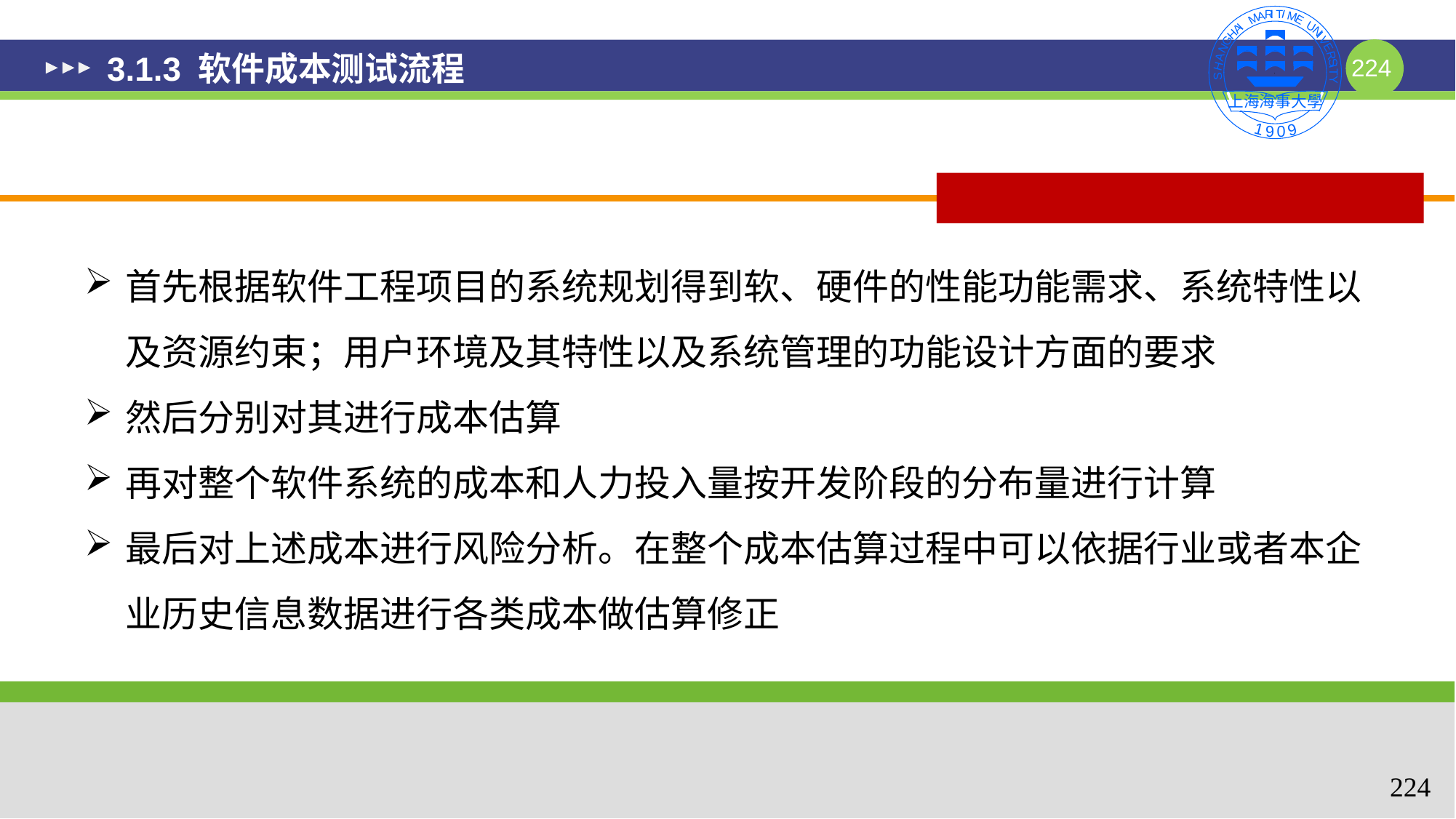

# 3.1.3 软件成本测试流程

首先根据软件工程项目的系统规划得到软、硬件的性能功能需求、系统特性以及资源约束；用户环境及其特性以及系统管理的功能设计方面的要求
然后分别对其进行成本估算
再对整个软件系统的成本和人力投入量按开发阶段的分布量进行计算
最后对上述成本进行风险分析。在整个成本估算过程中可以依据行业或者本企业历史信息数据进行各类成本做估算修正

224
224